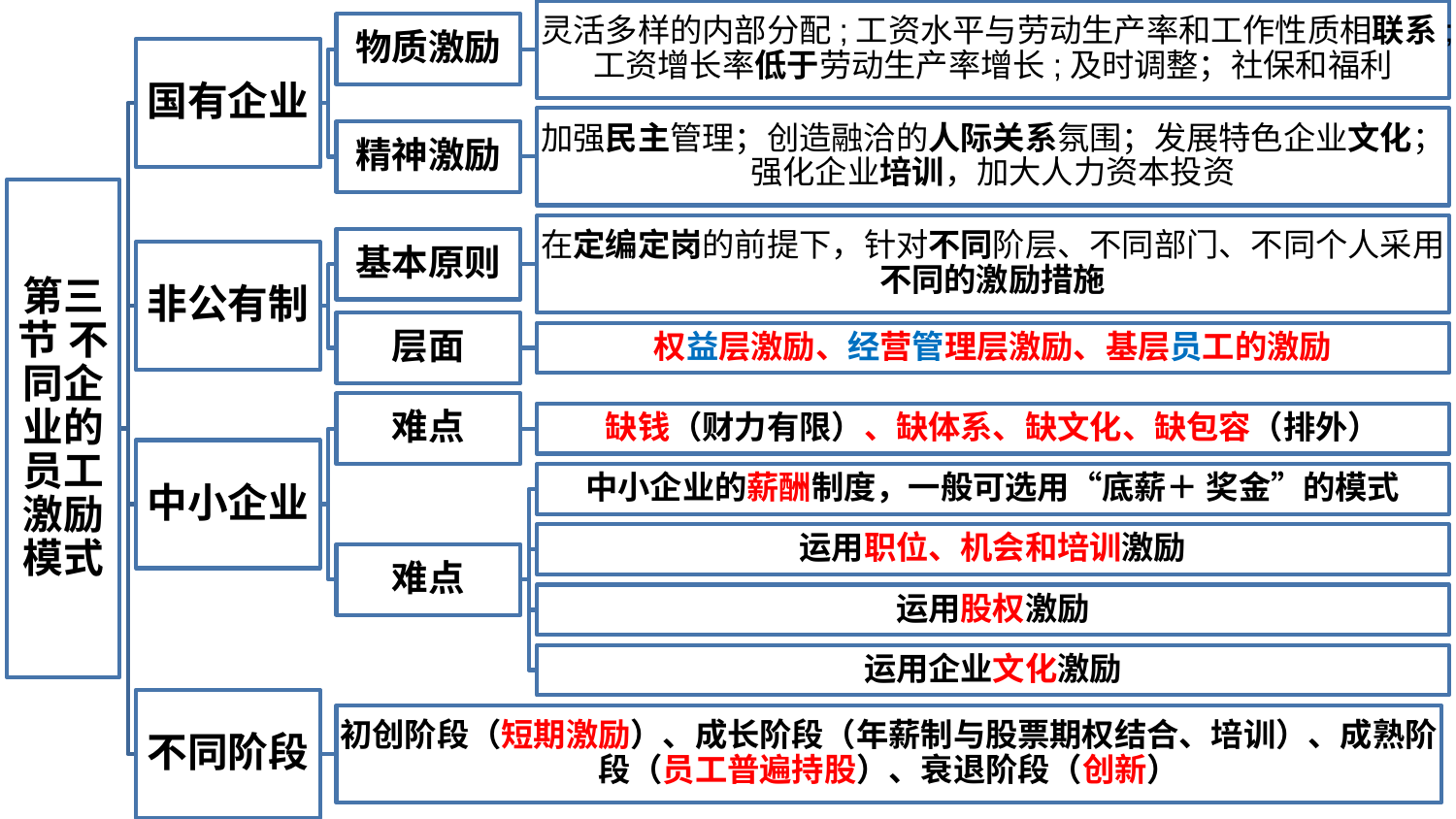

第三节 不同企业的员工激励模式
国有企业
物质激励
灵活多样的内部分配;工资水平与劳动生产率和工作性质相联系;工资增长率低于劳动生产率增长;及时调整；社保和福利
精神激励
加强民主管理；创造融洽的人际关系氛围；发展特色企业文化；强化企业培训，加大人力资本投资
非公有制
基本原则
在定编定岗的前提下，针对不同阶层、不同部门、不同个人采用不同的激励措施
层面
权益层激励、经营管理层激励、基层员工的激励
中小企业
难点
缺钱（财力有限）、缺体系、缺文化、缺包容（排外）
难点
中小企业的薪酬制度，一般可选用“底薪＋ 奖金”的模式
运用职位、机会和培训激励
运用股权激励
运用企业文化激励
不同阶段
初创阶段（短期激励）、成长阶段（年薪制与股票期权结合、培训）、成熟阶段（员工普遍持股）、衰退阶段（创新）
多题型